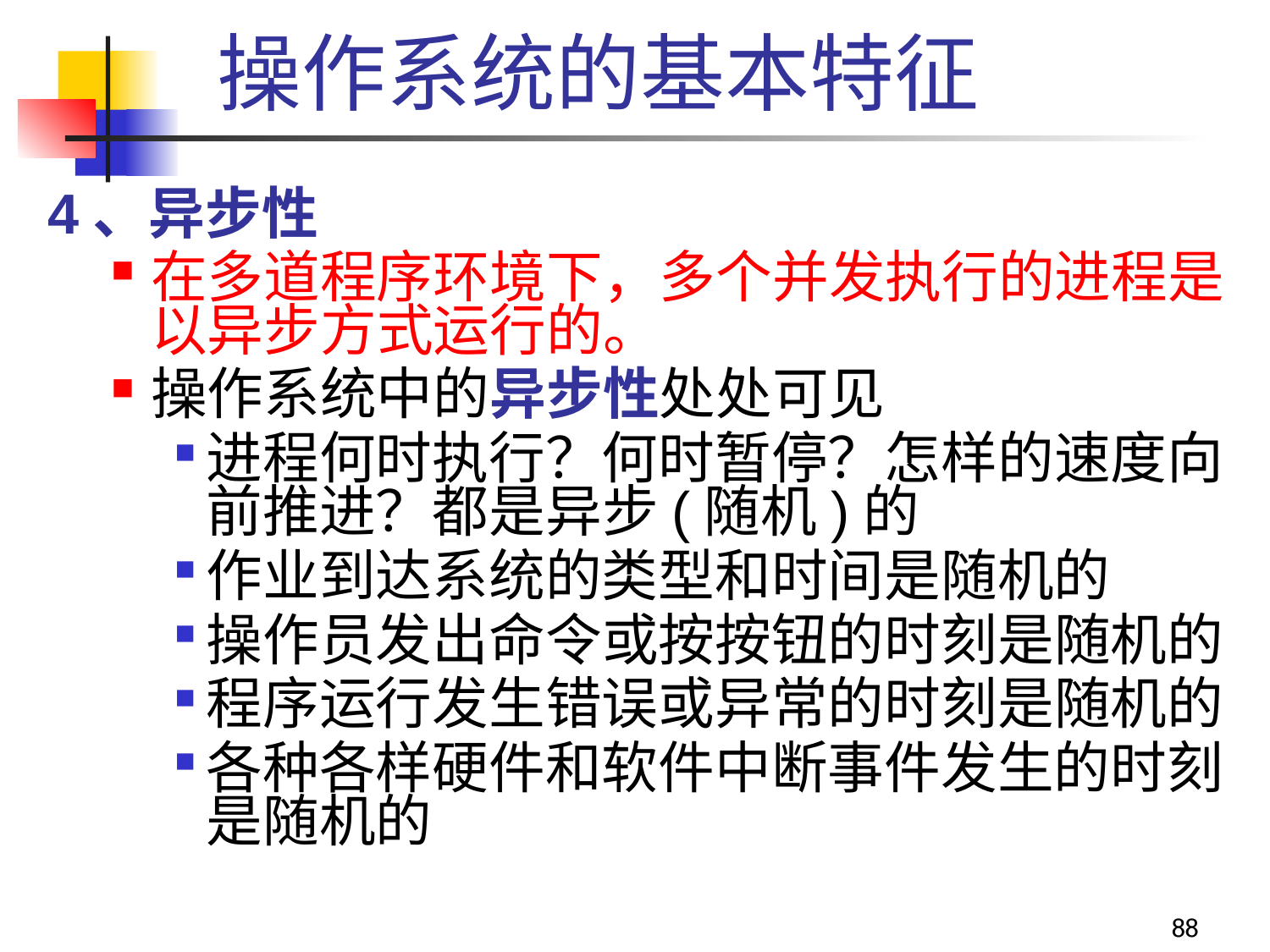

操作系统的基本特征
4、异步性
在多道程序环境下，多个并发执行的进程是以异步方式运行的。
操作系统中的异步性处处可见
进程何时执行？何时暂停？怎样的速度向前推进？都是异步(随机)的
作业到达系统的类型和时间是随机的
操作员发出命令或按按钮的时刻是随机的
程序运行发生错误或异常的时刻是随机的
各种各样硬件和软件中断事件发生的时刻是随机的
88